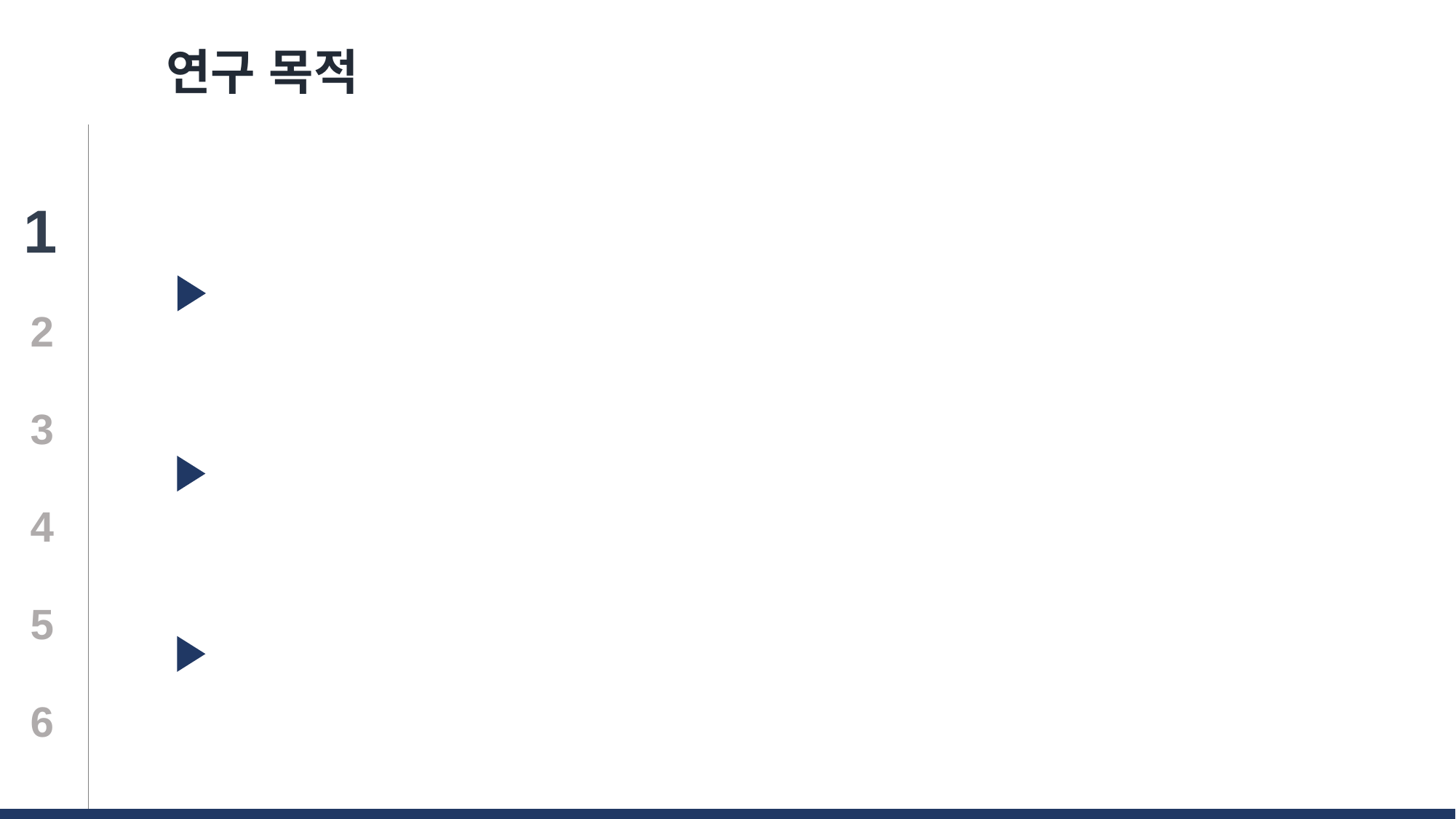

연구 목적
1

2
3

4
5

6